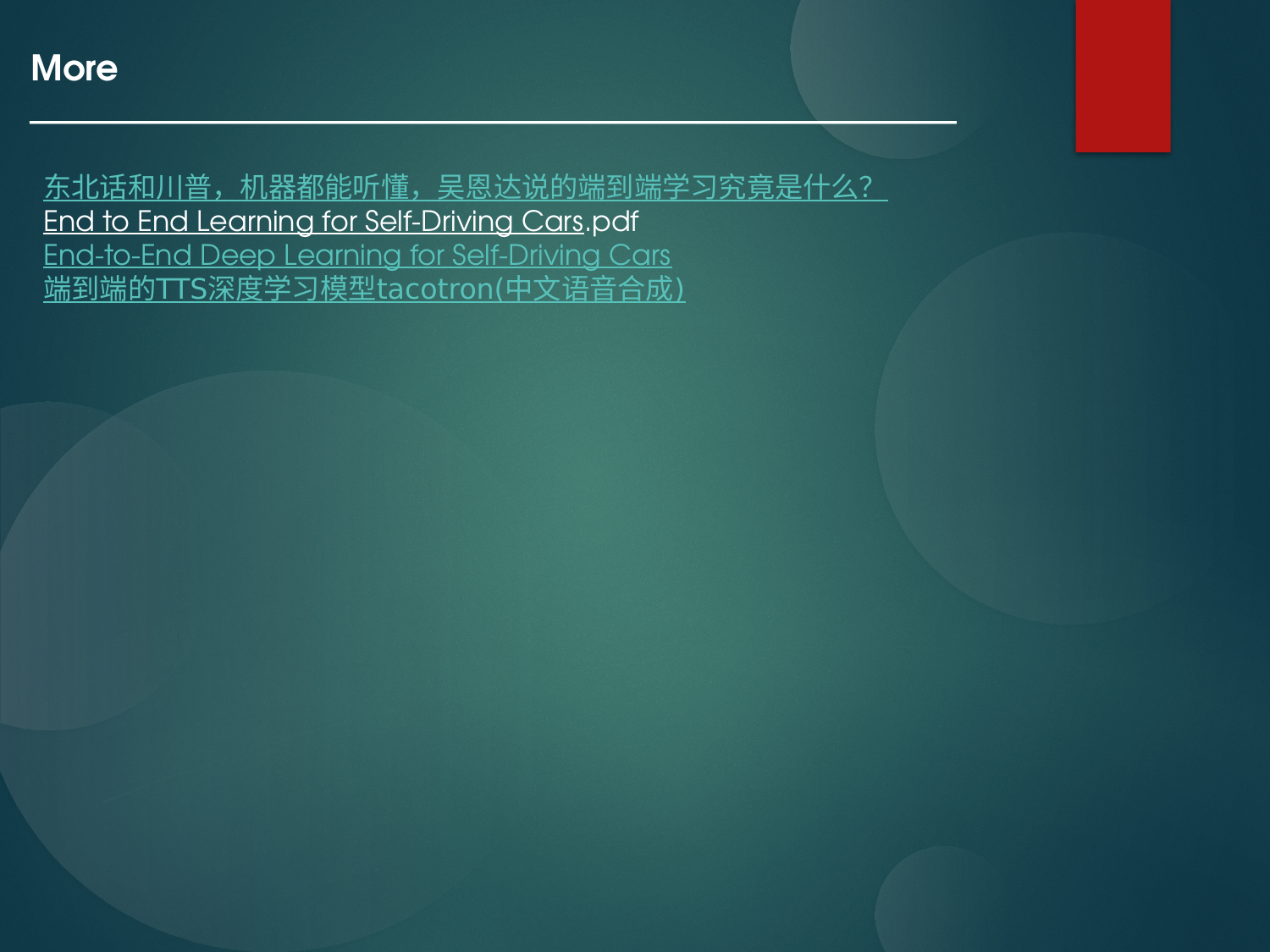

More

东北话和川普，机器都能听懂，吴恩达说的端到端学习究竟是什么？
End to End Learning for Self-Driving Cars.pdf
End-to-End Deep Learning for Self-Driving Cars
端到端的TTS深度学习模型tacotron(中文语音合成)